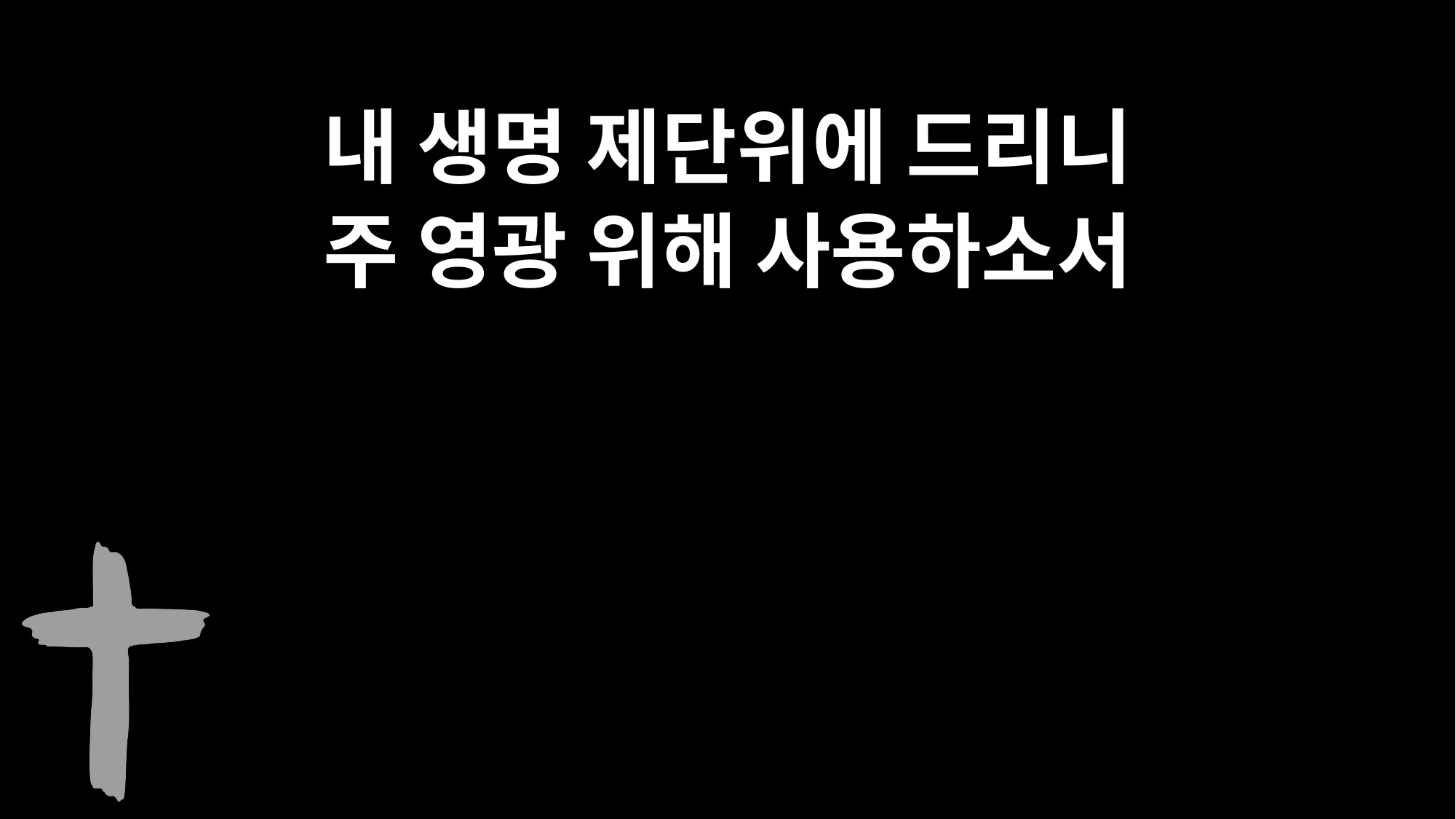

내 생명 제단위에 드리니
주 영광 위해 사용하소서